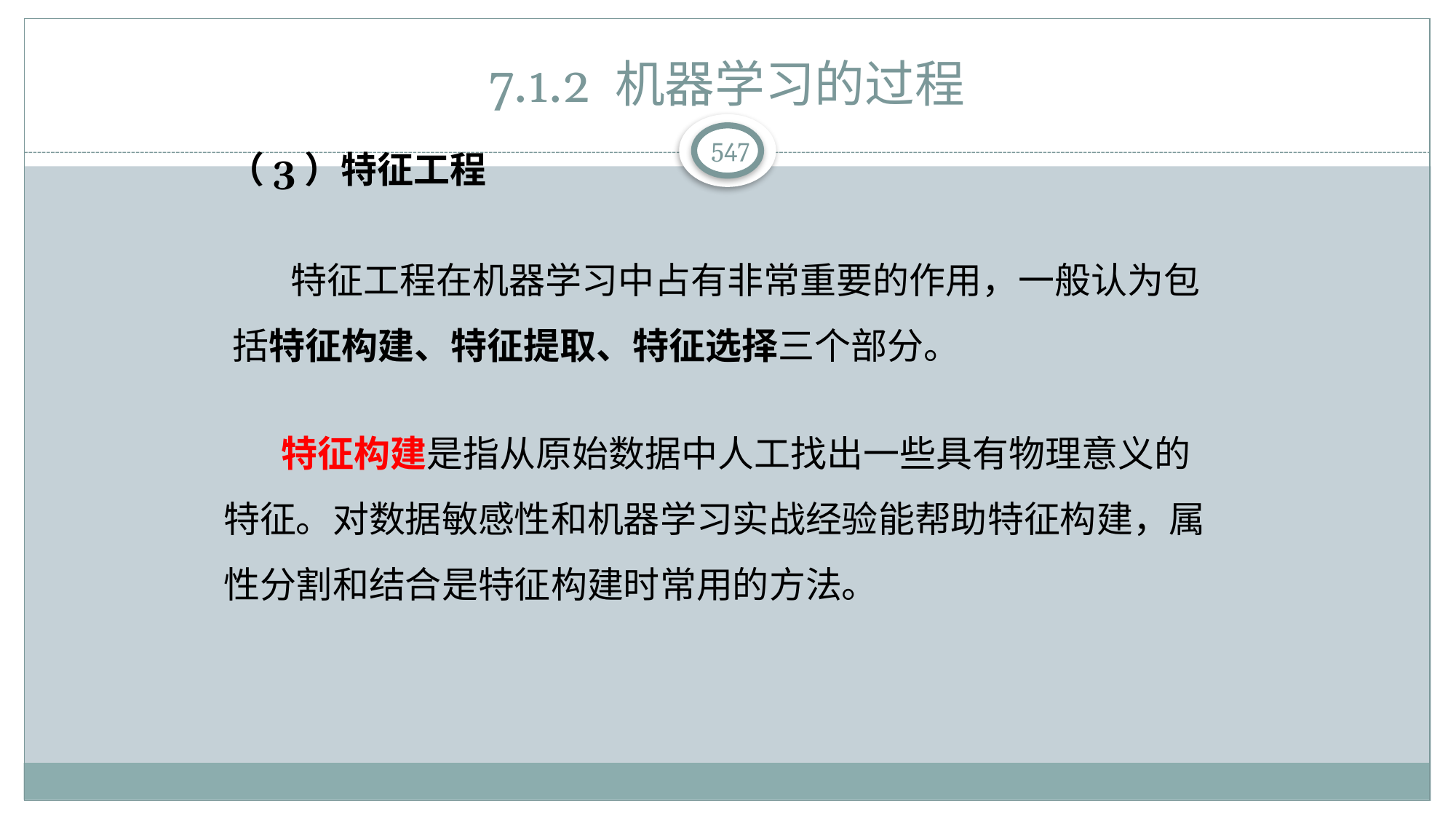

# 7.1.2 机器学习的过程
（3）特征工程
      特征工程在机器学习中占有非常重要的作用，一般认为包括特征构建、特征提取、特征选择三个部分。
      特征构建是指从原始数据中人工找出一些具有物理意义的特征。对数据敏感性和机器学习实战经验能帮助特征构建，属性分割和结合是特征构建时常用的方法。
547